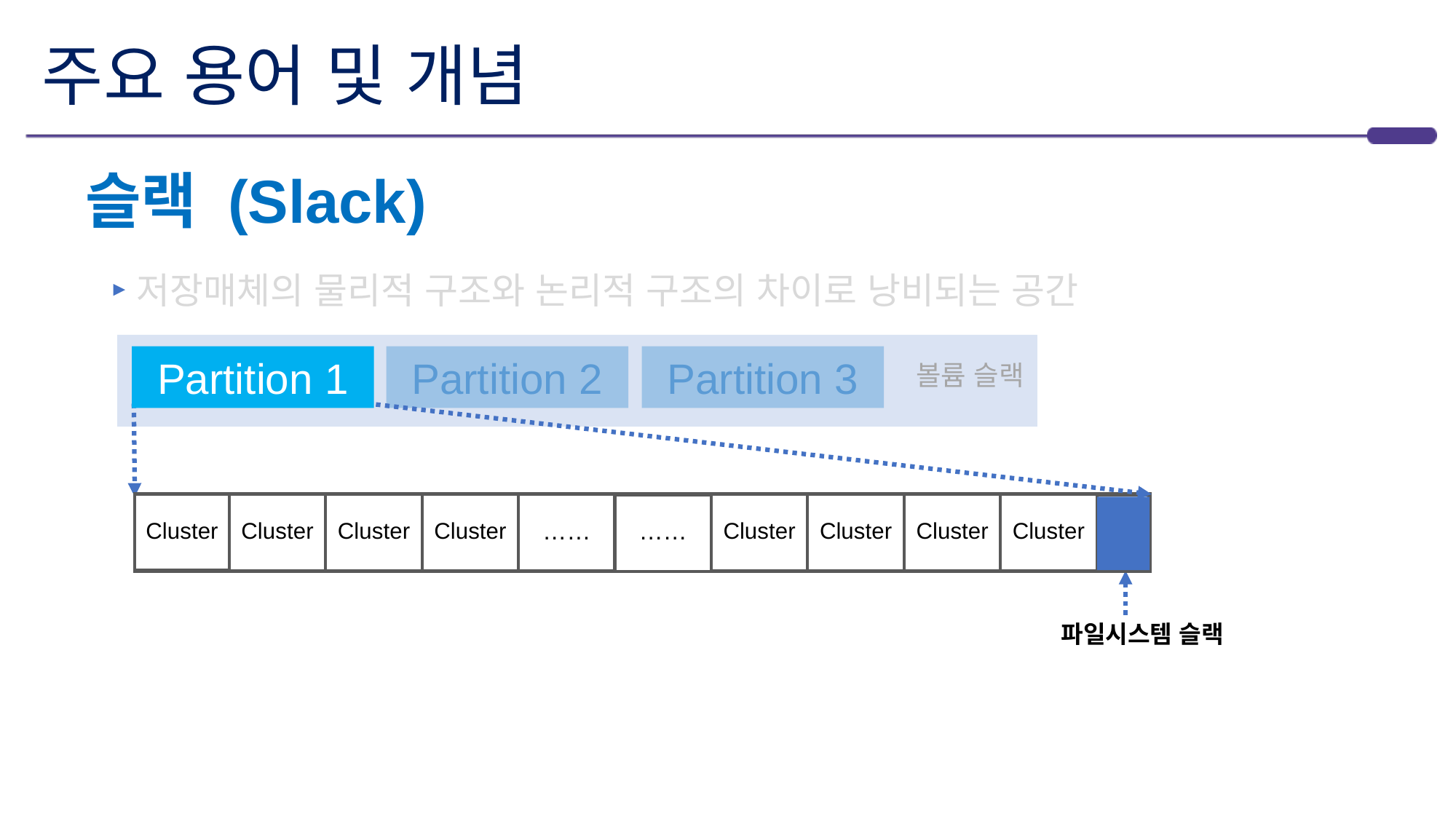

# 주요 용어 및 개념
슬랙 (Slack)
저장매체의 물리적 구조와 논리적 구조의 차이로 낭비되는 공간

Partition 1
Partition 2
Partition 3
볼륨 슬랙

Cluster

Cluster
Cluster
Cluster
……
Cluster
Cluster
Cluster
Cluster
……

파일시스템 슬랙